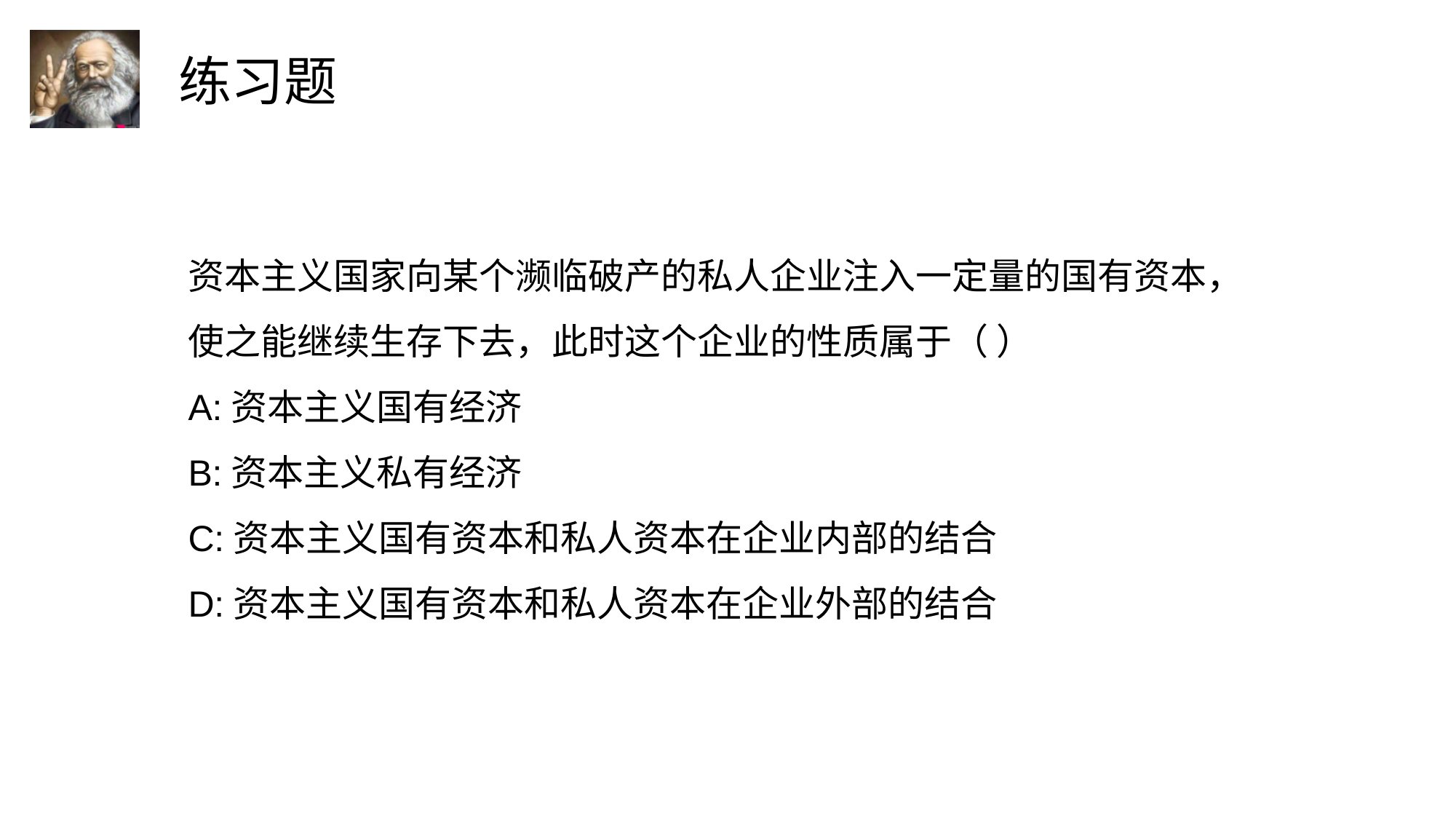

资本主义国家向某个濒临破产的私人企业注入一定量的国有资本，使之能继续生存下去，此时这个企业的性质属于（ ）
A:资本主义国有经济
B:资本主义私有经济
C:资本主义国有资本和私人资本在企业内部的结合
D:资本主义国有资本和私人资本在企业外部的结合